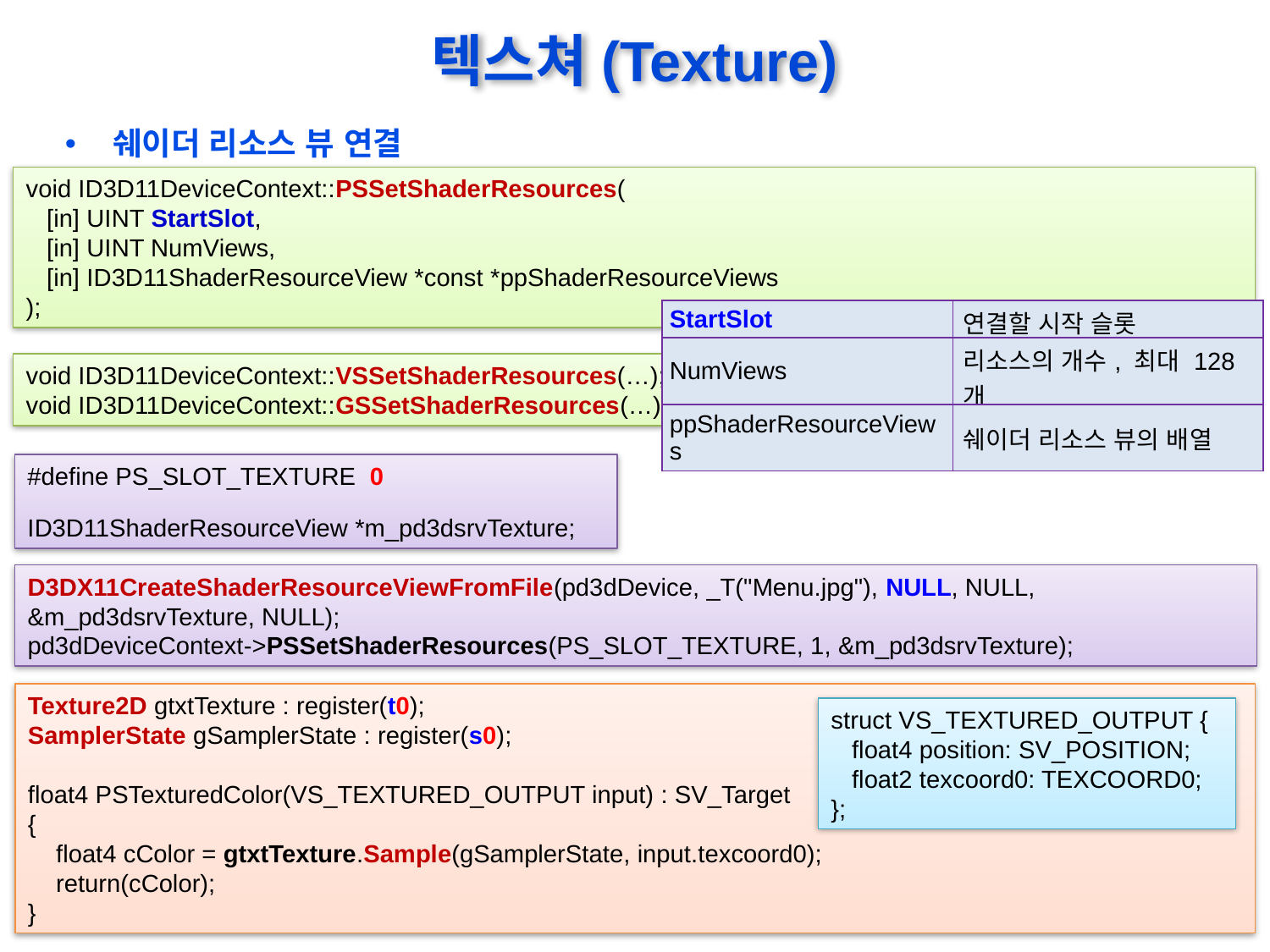

# 텍스쳐(Texture)
쉐이더 리소스 뷰 연결

void ID3D11DeviceContext::PSSetShaderResources(
   [in] UINT StartSlot,
   [in] UINT NumViews,
   [in] ID3D11ShaderResourceView *const *ppShaderResourceViews
);
| StartSlot | 연결할 시작 슬롯 |
| --- | --- |
| NumViews | 리소스의 개수, 최대 128개 |
| ppShaderResourceViews | 쉐이더 리소스 뷰의 배열 |
void ID3D11DeviceContext::VSSetShaderResources(…);
void ID3D11DeviceContext::GSSetShaderResources(…);
#define PS_SLOT_TEXTURE  0

ID3D11ShaderResourceView *m_pd3dsrvTexture;
D3DX11CreateShaderResourceViewFromFile(pd3dDevice, _T("Menu.jpg"), NULL, NULL, &m_pd3dsrvTexture, NULL);
pd3dDeviceContext->PSSetShaderResources(PS_SLOT_TEXTURE, 1, &m_pd3dsrvTexture);
Texture2D gtxtTexture : register(t0);
SamplerState gSamplerState : register(s0);

float4 PSTexturedColor(VS_TEXTURED_OUTPUT input) : SV_Target
{
    float4 cColor = gtxtTexture.Sample(gSamplerState, input.texcoord0);
    return(cColor);
}
struct VS_TEXTURED_OUTPUT {
   float4 position: SV_POSITION;
   float2 texcoord0: TEXCOORD0;
};